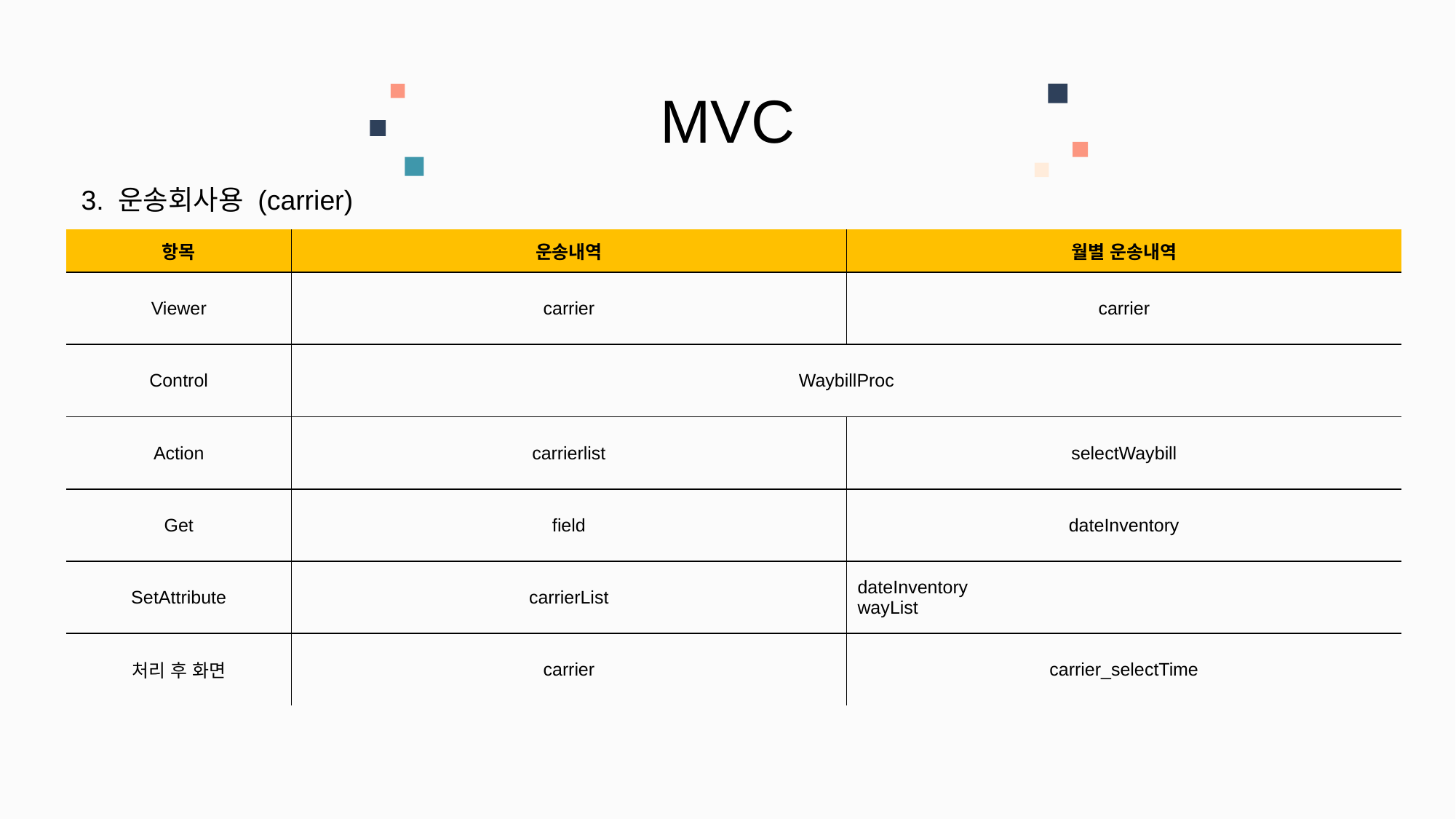

MVC

3. 운송회사용 (carrier)
| 항목 | 운송내역 | 월별 운송내역 |
| --- | --- | --- |
| Viewer | carrier | carrier |
| Control | WaybillProc |  |
| Action | carrierlist | selectWaybill |
| Get | field | dateInventory |
| SetAttribute | carrierList | dateInventory wayList |
| 처리 후 화면 | carrier | carrier\_selectTime |